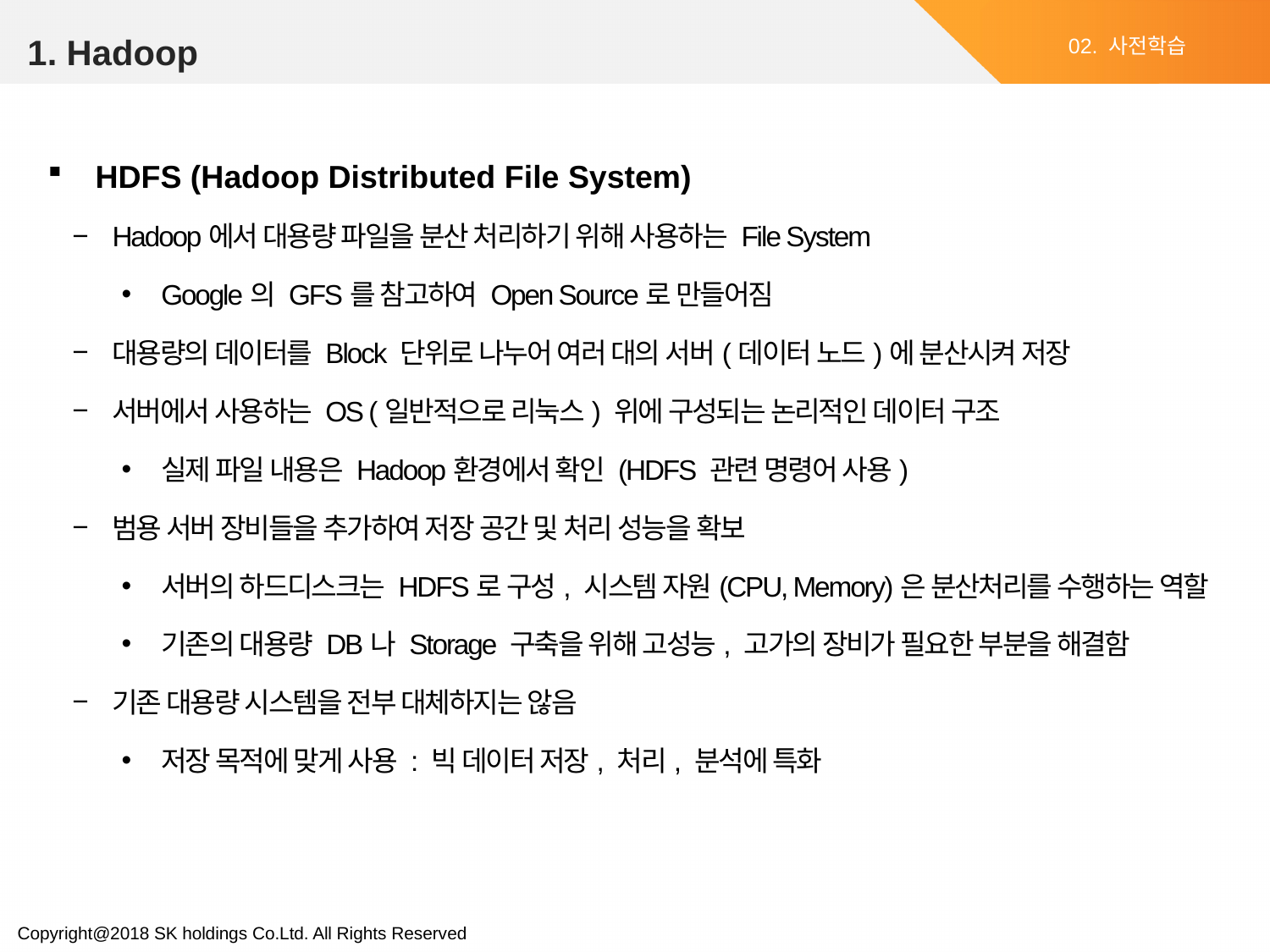

1. Hadoop
02. 사전학습
HDFS (Hadoop Distributed File System)
Hadoop에서 대용량 파일을 분산 처리하기 위해 사용하는 File System
Google의 GFS를 참고하여 Open Source로 만들어짐
대용량의 데이터를 Block 단위로 나누어 여러 대의 서버(데이터 노드)에 분산시켜 저장
서버에서 사용하는 OS (일반적으로 리눅스) 위에 구성되는 논리적인 데이터 구조
실제 파일 내용은 Hadoop환경에서 확인 (HDFS 관련 명령어 사용)
범용 서버 장비들을 추가하여 저장 공간 및 처리 성능을 확보
서버의 하드디스크는 HDFS로 구성, 시스템 자원(CPU, Memory)은 분산처리를 수행하는 역할
기존의 대용량 DB나 Storage 구축을 위해 고성능, 고가의 장비가 필요한 부분을 해결함
기존 대용량 시스템을 전부 대체하지는 않음
저장 목적에 맞게 사용 : 빅 데이터 저장, 처리, 분석에 특화